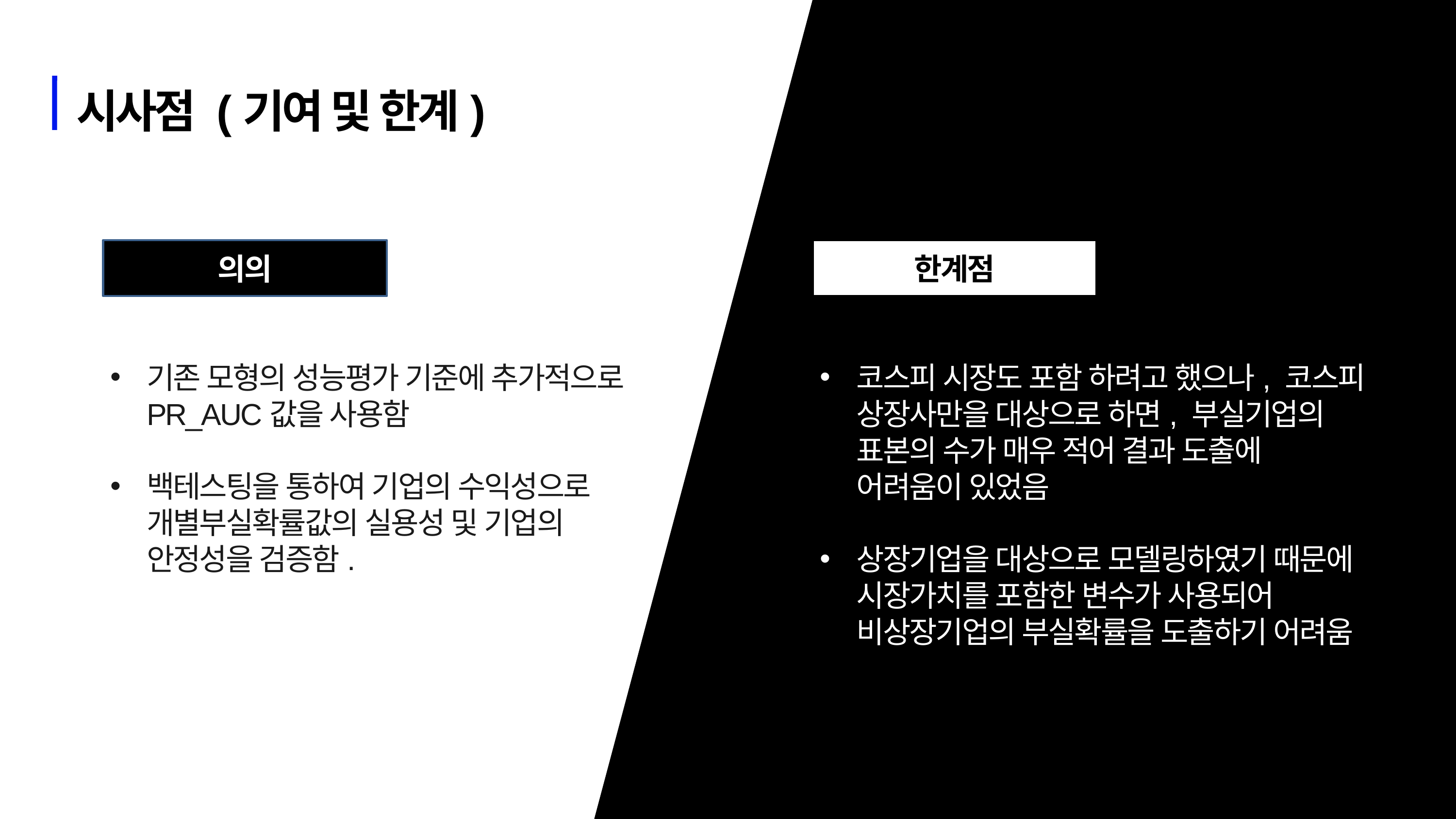

시사점 (기여 및 한계)

의의
한계점
기존 모형의 성능평가 기준에 추가적으로 PR_AUC값을 사용함

백테스팅을 통하여 기업의 수익성으로 개별부실확률값의 실용성 및 기업의 안정성을 검증함.
코스피 시장도 포함 하려고 했으나, 코스피 상장사만을 대상으로 하면, 부실기업의 표본의 수가 매우 적어 결과 도출에 어려움이 있었음

상장기업을 대상으로 모델링하였기 때문에 시장가치를 포함한 변수가 사용되어 비상장기업의 부실확률을 도출하기 어려움